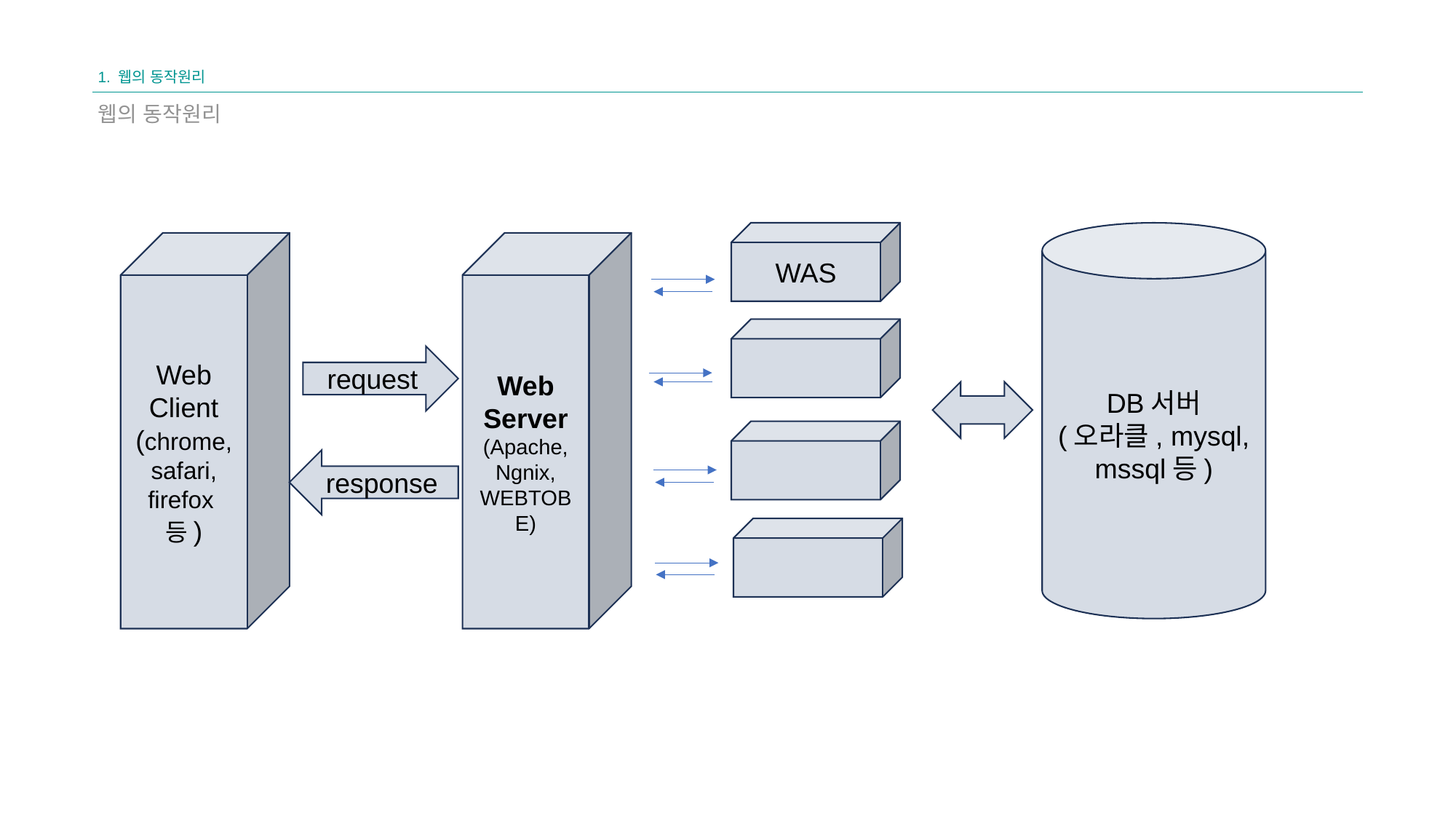

1. 웹의 동작원리
웹의 동작원리

WAS
DB서버
(오라클, mysql, mssql등)
Web
Client
(chrome, safari, firefox등)
Web
Server
(Apache,
Ngnix,
WEBTOBE)

request

response